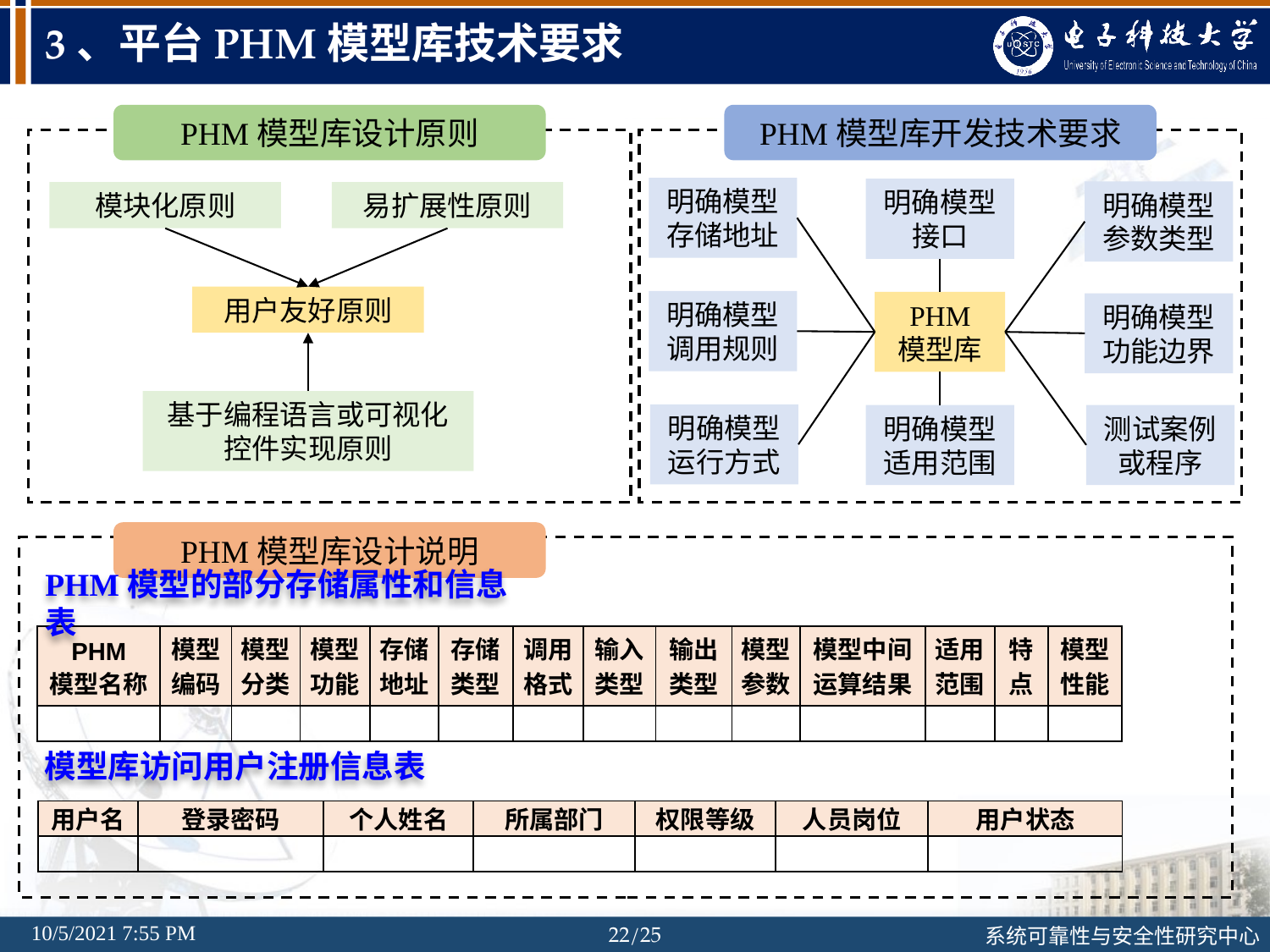

# 3、平台PHM模型库技术要求

PHM模型库设计原则
PHM模型库开发技术要求

明确模型存储地址
明确模型接口
明确模型参数类型
模块化原则
易扩展性原则
用户友好原则
明确模型调用规则
PHM
模型库
明确模型功能边界
基于编程语言或可视化控件实现原则
明确模型运行方式
明确模型适用范围
测试案例或程序
PHM模型库设计说明

PHM模型的部分存储属性和信息表
| PHM 模型名称 | 模型编码 | 模型分类 | 模型功能 | 存储地址 | 存储类型 | 调用格式 | 输入类型 | 输出类型 | 模型参数 | 模型中间运算结果 | 适用范围 | 特点 | 模型性能 |
| --- | --- | --- | --- | --- | --- | --- | --- | --- | --- | --- | --- | --- | --- |
|  |  |  |  |  |  |  |  |  |  |  |  |  |  |
模型库访问用户注册信息表
| 用户名 | 登录密码 | 个人姓名 | 所属部门 | 权限等级 | 人员岗位 | 用户状态 |
| --- | --- | --- | --- | --- | --- | --- |
|  |  |  |  |  |  |  |